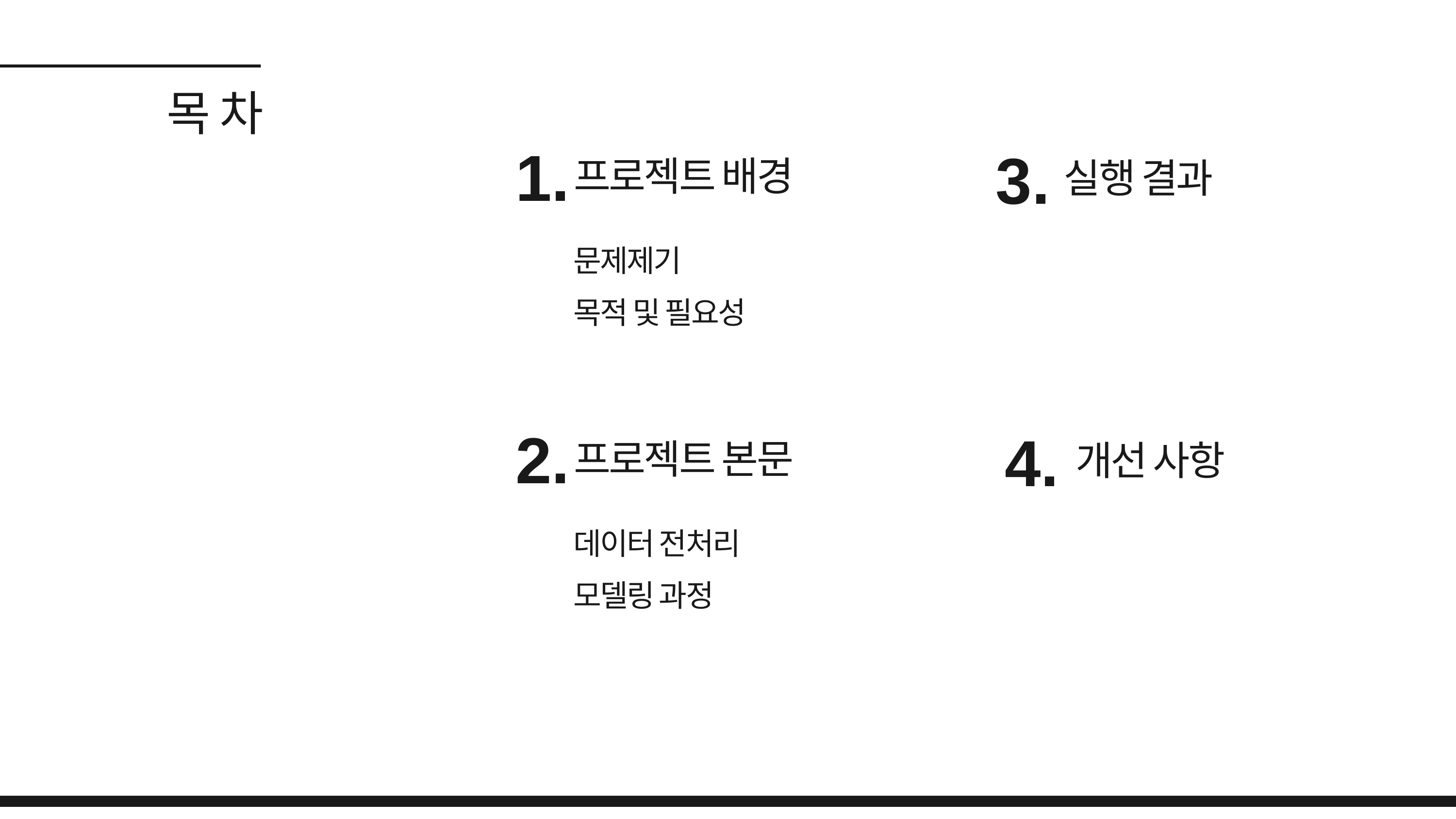

목 차
1.
3.
실행 결과
프로젝트 배경
문제제기
목적 및 필요성
2.
4.
개선 사항
프로젝트 본문
데이터 전처리
모델링 과정